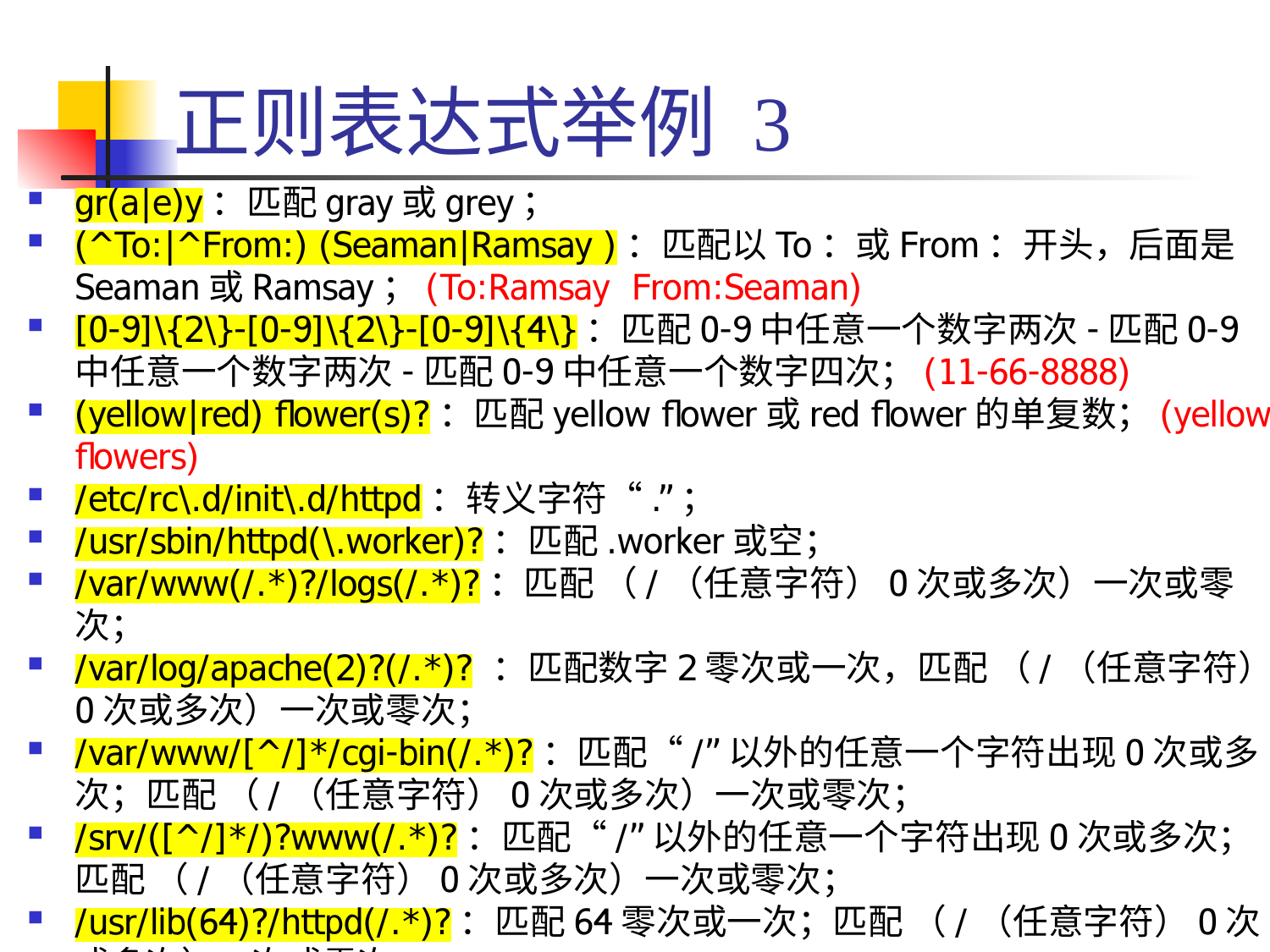

# 正则表达式举例 3
gr(a|e)y：匹配gray或grey；
(^To:|^From:) (Seaman|Ramsay )：匹配以To：或From：开头，后面是Seaman或Ramsay；(To:Ramsay  From:Seaman)
[0-9]\{2\}-[0-9]\{2\}-[0-9]\{4\}：匹配0-9中任意一个数字两次-匹配0-9中任意一个数字两次-匹配0-9中任意一个数字四次；(11-66-8888)
(yellow|red) flower(s)?：匹配yellow flower或red flower的单复数；(yellow flowers)
/etc/rc\.d/init\.d/httpd：转义字符“.”；
/usr/sbin/httpd(\.worker)?：匹配.worker或空；
/var/www(/.*)?/logs(/.*)?：匹配 （/（任意字符）0次或多次）一次或零次；
/var/log/apache(2)?(/.*)? ：匹配数字2零次或一次，匹配 （/（任意字符）0次或多次）一次或零次；
/var/www/[^/]*/cgi-bin(/.*)?：匹配“/”以外的任意一个字符出现0次或多次；匹配 （/（任意字符）0次或多次）一次或零次；
/srv/([^/]*/)?www(/.*)?：匹配“/”以外的任意一个字符出现0次或多次；匹配 （/（任意字符）0次或多次）一次或零次；
/usr/lib(64)?/httpd(/.*)?：匹配64零次或一次；匹配 （/（任意字符）0次或多次）一次或零次；